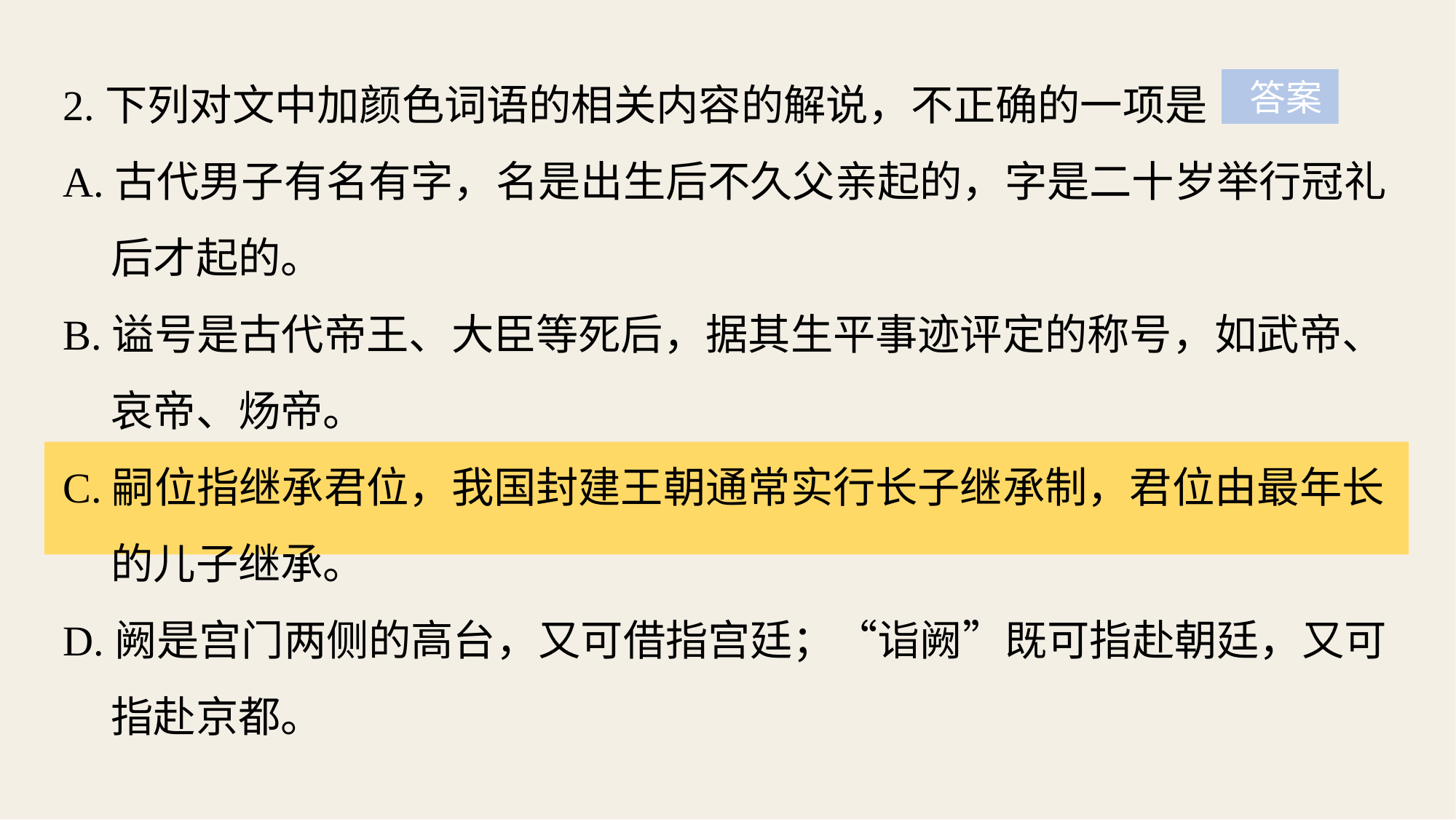

2.下列对文中加颜色词语的相关内容的解说，不正确的一项是
A.古代男子有名有字，名是出生后不久父亲起的，字是二十岁举行冠礼
    后才起的。
B.谥号是古代帝王、大臣等死后，据其生平事迹评定的称号，如武帝、
    哀帝、炀帝。
C.嗣位指继承君位，我国封建王朝通常实行长子继承制，君位由最年长
    的儿子继承。
D.阙是宫门两侧的高台，又可借指宫廷；“诣阙”既可指赴朝廷，又可
    指赴京都。
 答案